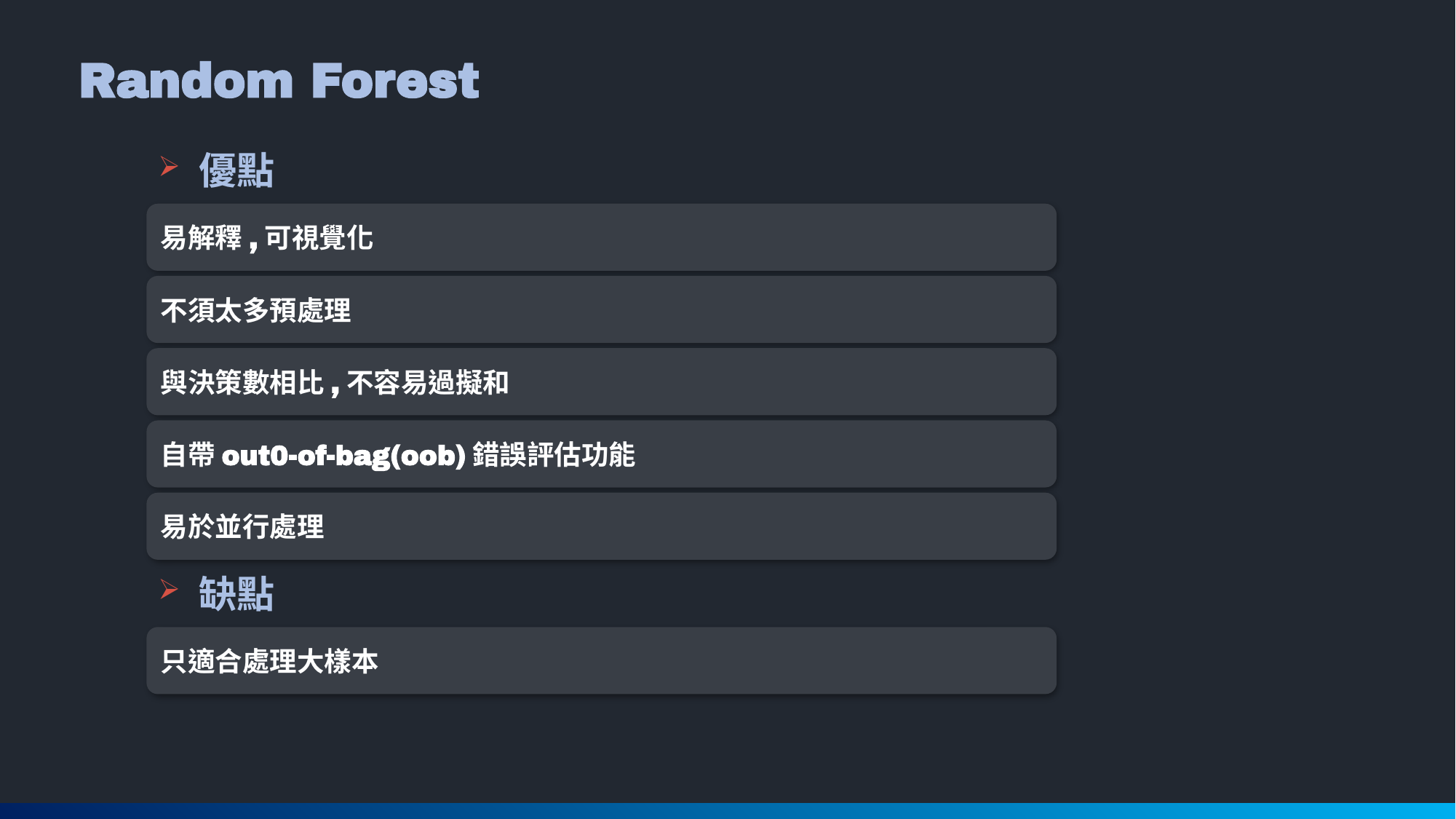

Random Forest
優點
易解釋,可視覺化
不須太多預處理
與決策數相比,不容易過擬和
自帶out0-of-bag(oob)錯誤評估功能
易於並行處理
缺點
只適合處理大樣本